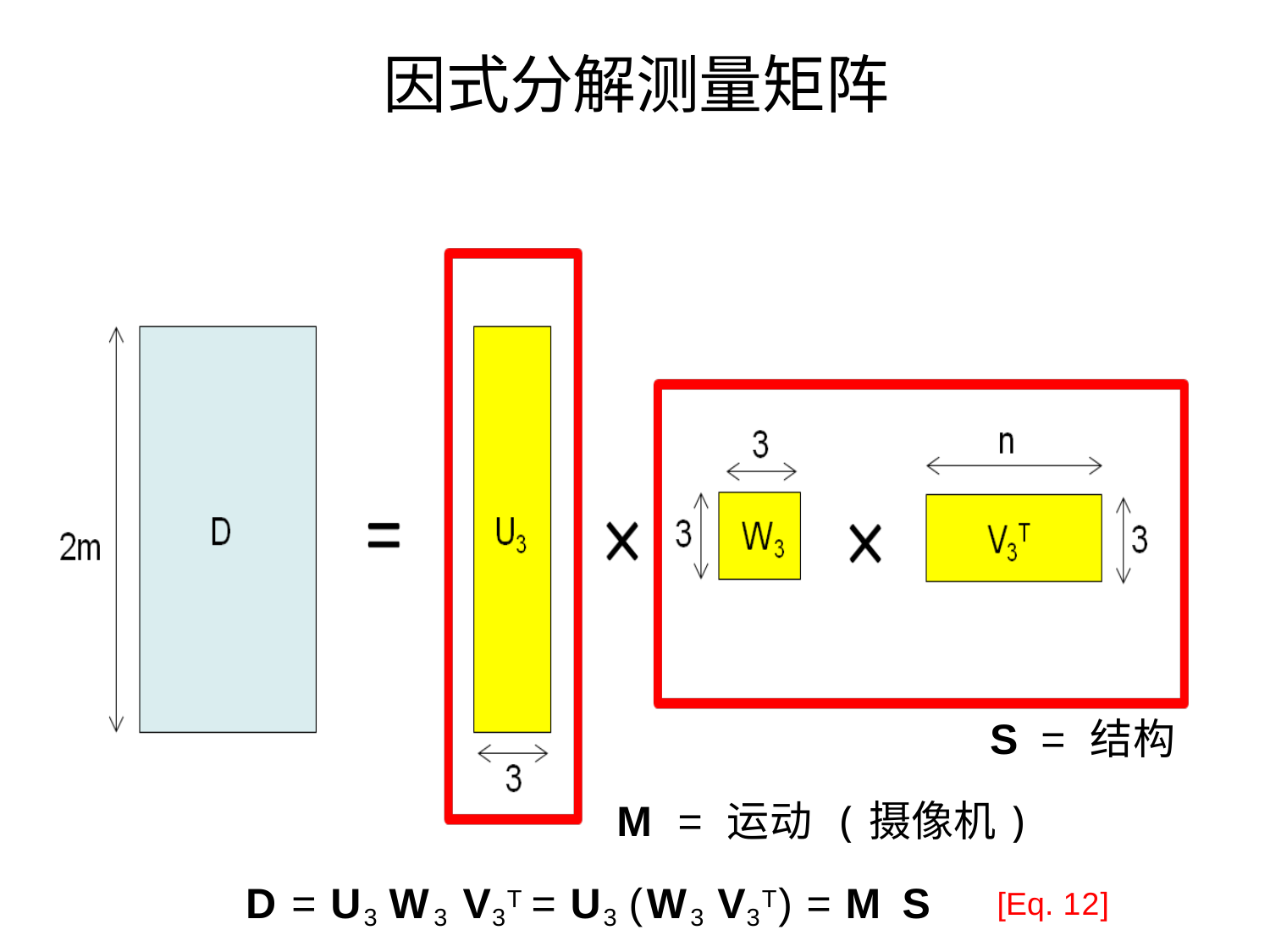

# 因式分解测量矩阵

S  = 结构
M = 运动 (摄像机)
D = U3 W3 V3T = U3 (W3 V3T) = M S
[Eq. 12]